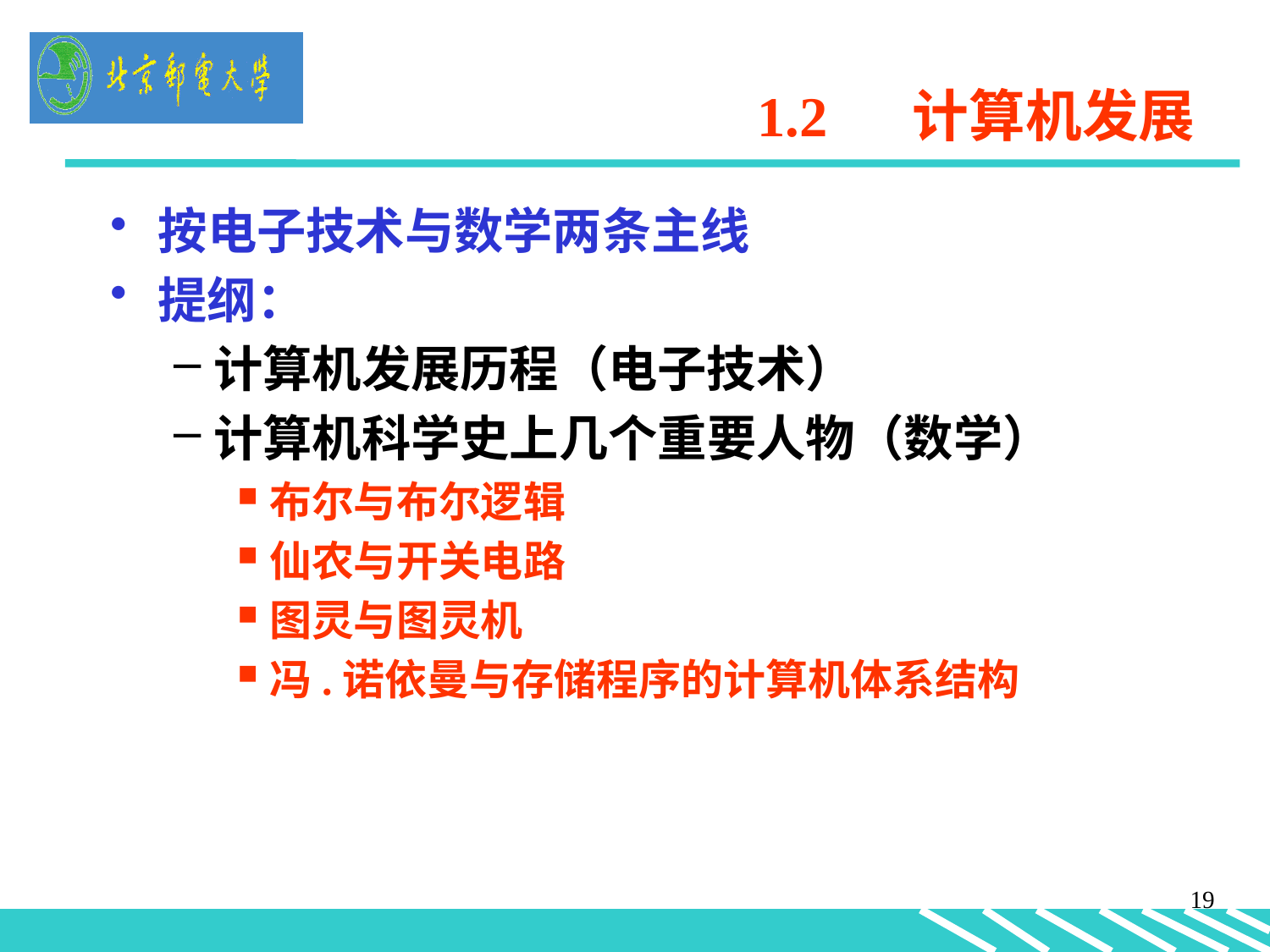

1.2     计算机发展
按电子技术与数学两条主线
提纲：
计算机发展历程（电子技术）
计算机科学史上几个重要人物（数学）
布尔与布尔逻辑
仙农与开关电路
图灵与图灵机
冯.诺依曼与存储程序的计算机体系结构
19